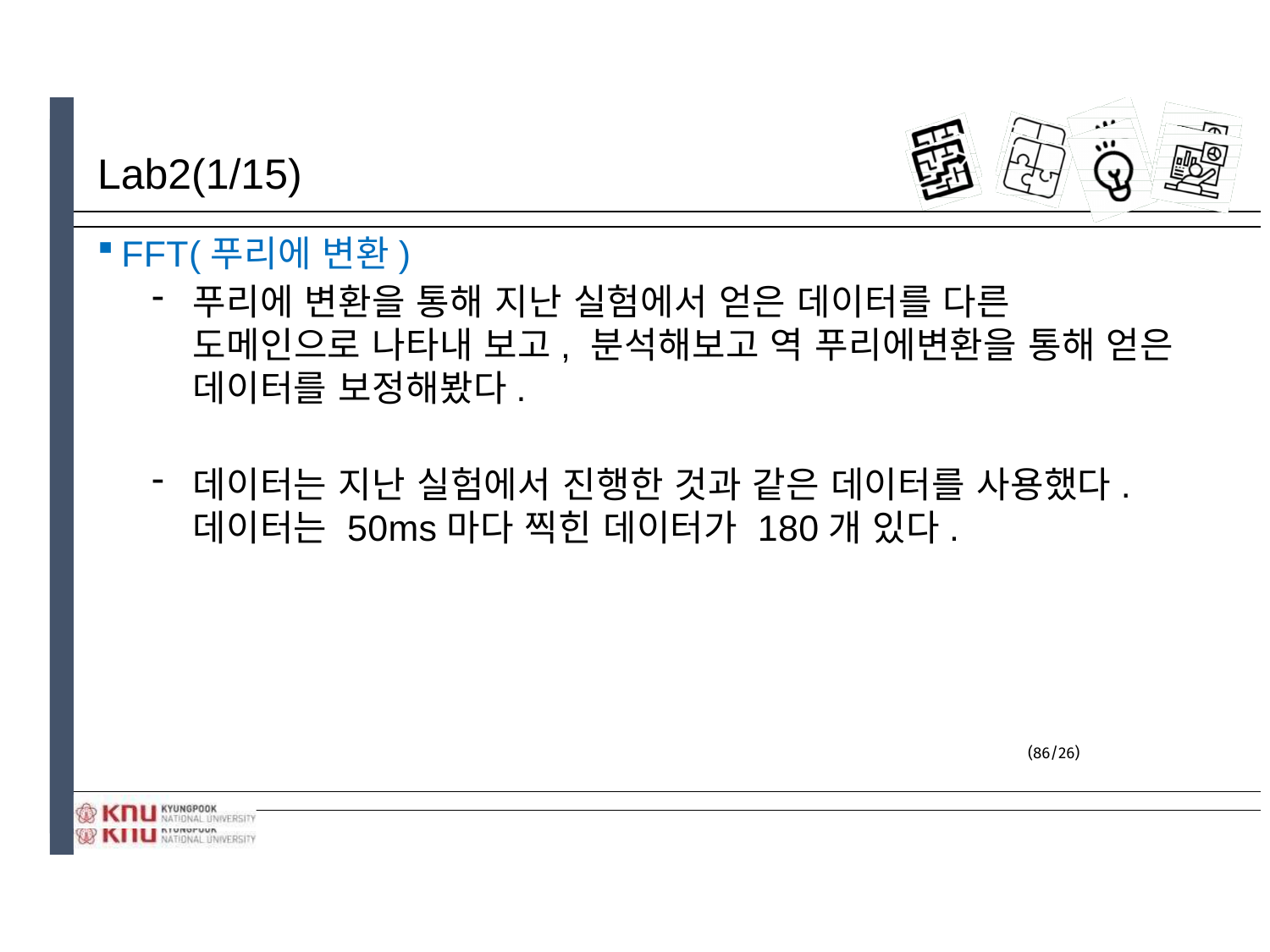

# Lab2(1/15)
FFT(푸리에 변환)
푸리에 변환을 통해 지난 실험에서 얻은 데이터를 다른 도메인으로 나타내 보고, 분석해보고 역 푸리에변환을 통해 얻은 데이터를 보정해봤다.

데이터는 지난 실험에서 진행한 것과 같은 데이터를 사용했다. 데이터는 50ms마다 찍힌 데이터가 180개 있다.

(86/26)